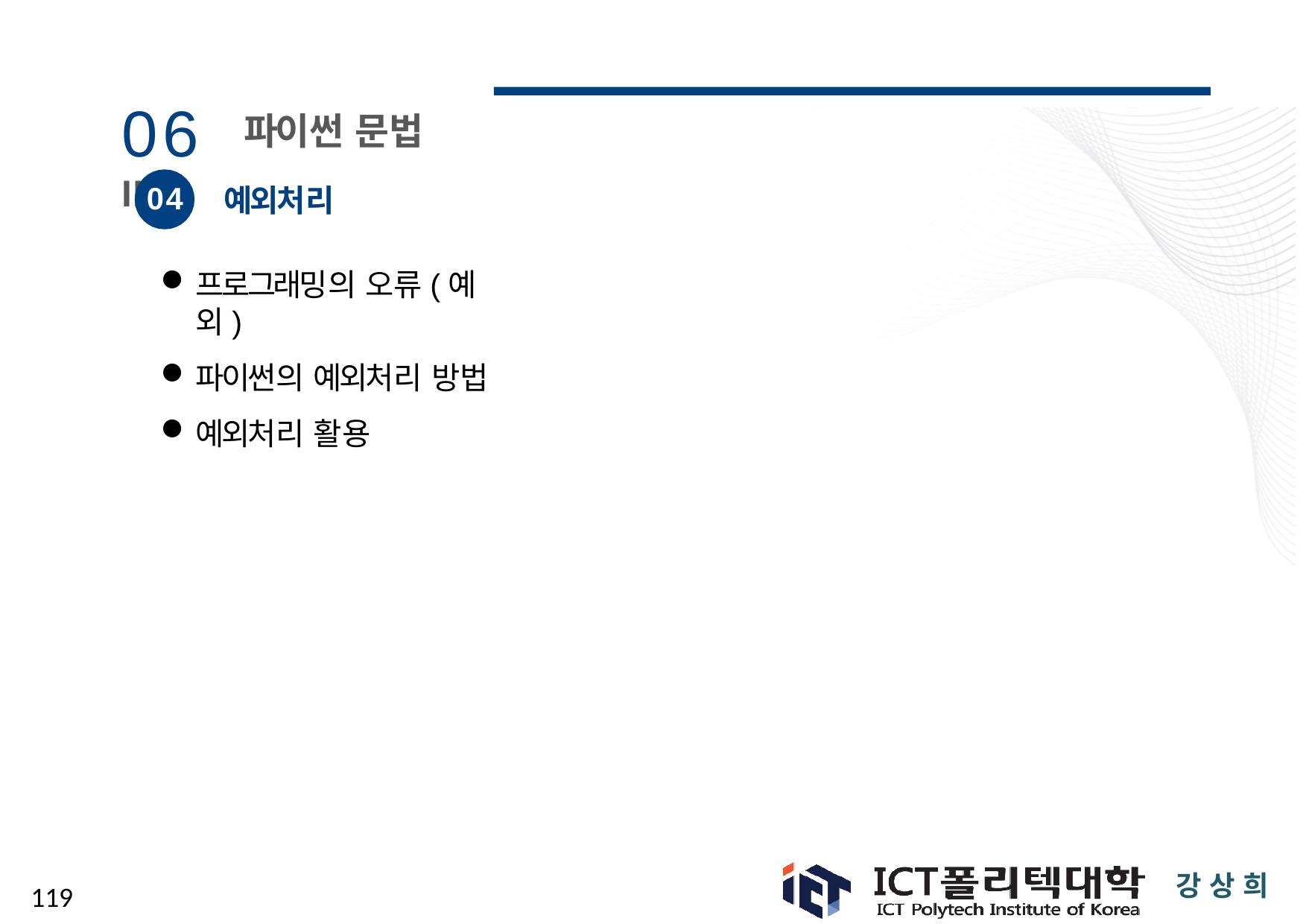

# 06 파이썬 문법 II

04
예외처리
프로그래밍의 오류(예외)
파이썬의 예외처리 방법
예외처리 활용